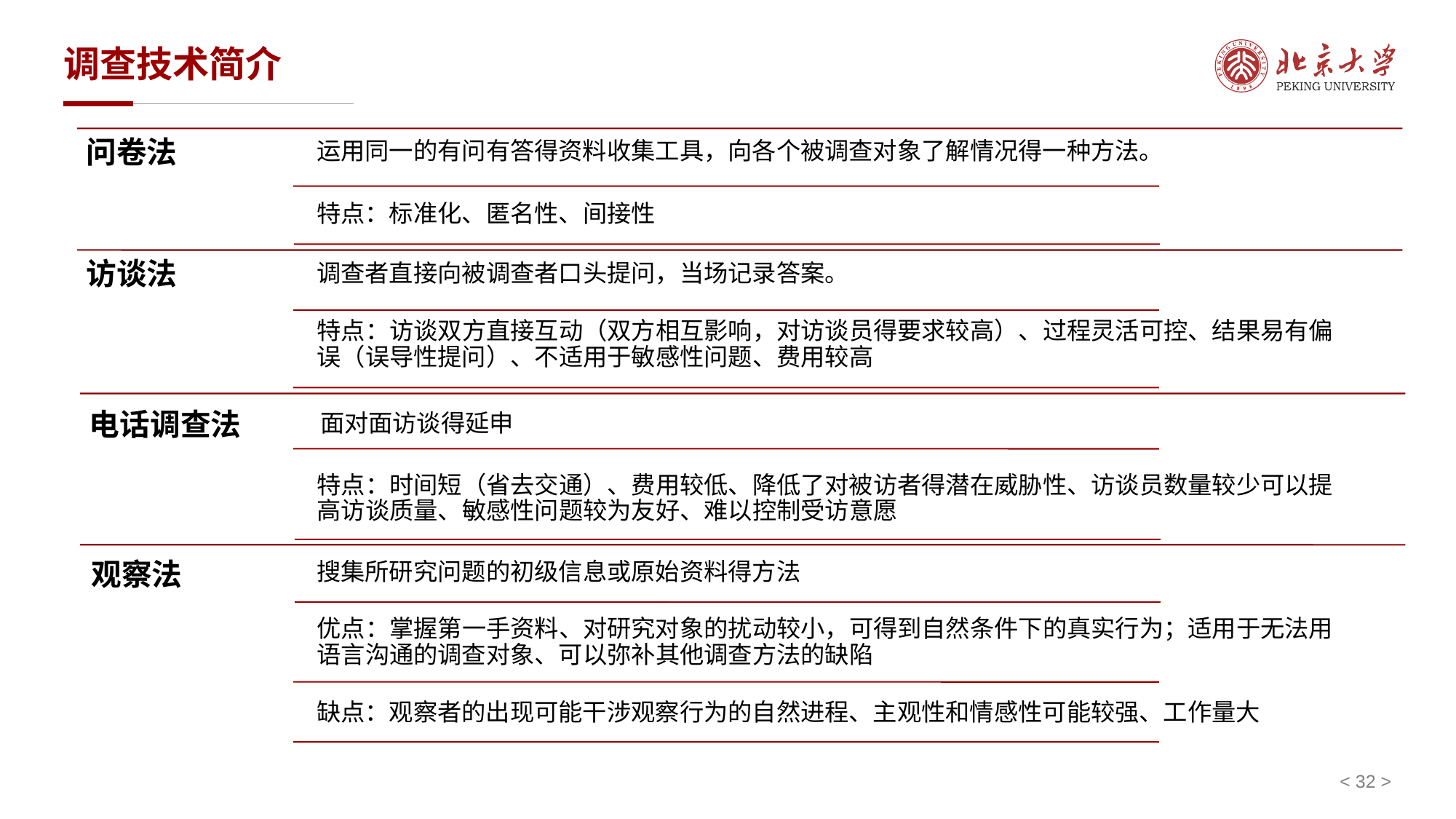

# 调查技术简介

问卷法
运用同一的有问有答得资料收集工具，向各个被调查对象了解情况得一种方法。

特点：标准化、匿名性、间接性

访谈法
调查者直接向被调查者口头提问，当场记录答案。

特点：访谈双方直接互动（双方相互影响，对访谈员得要求较高）、过程灵活可控、结果易有偏误（误导性提问）、不适用于敏感性问题、费用较高

电话调查法
面对面访谈得延申

特点：时间短（省去交通）、费用较低、降低了对被访者得潜在威胁性、访谈员数量较少可以提高访谈质量、敏感性问题较为友好、难以控制受访意愿

观察法
搜集所研究问题的初级信息或原始资料得方法

优点：掌握第一手资料、对研究对象的扰动较小，可得到自然条件下的真实行为；适用于无法用语言沟通的调查对象、可以弥补其他调查方法的缺陷

缺点：观察者的出现可能干涉观察行为的自然进程、主观性和情感性可能较强、工作量大

< 32 >